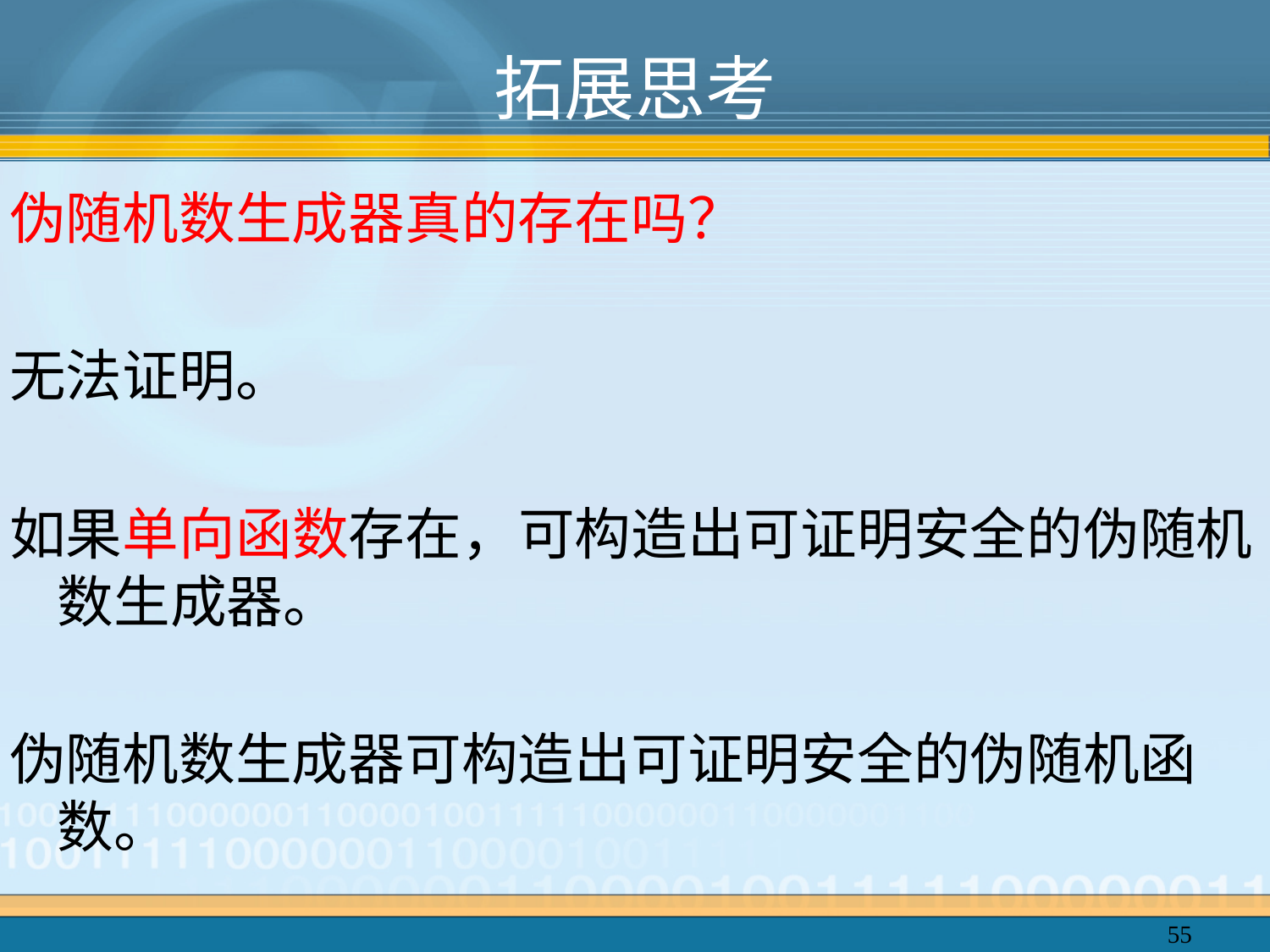

# 拓展思考
伪随机数生成器真的存在吗？

无法证明。

如果单向函数存在，可构造出可证明安全的伪随机数生成器。

伪随机数生成器可构造出可证明安全的伪随机函数。

55